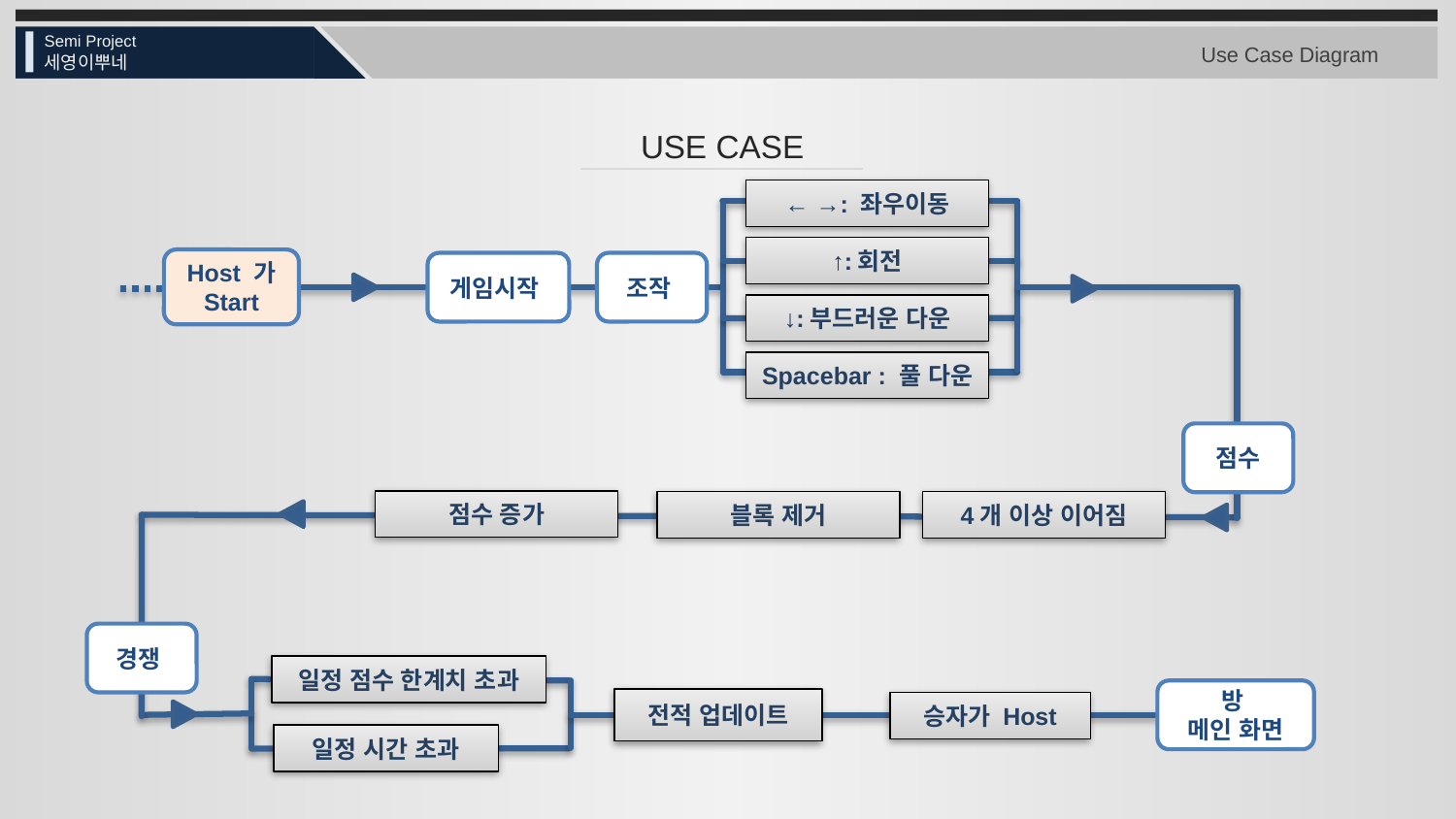

Semi Project

Use Case Diagram
세영이뿌네
USE CASE
← →: 좌우이동
↑:회전
Host 가
Start
조작
게임시작

↓:부드러운 다운
Spacebar : 풀 다운
점수
점수 증가
블록 제거
4개 이상 이어짐

경쟁
일정 점수 한계치 초과
방
메인 화면
전적 업데이트
승자가 Host

일정 시간 초과